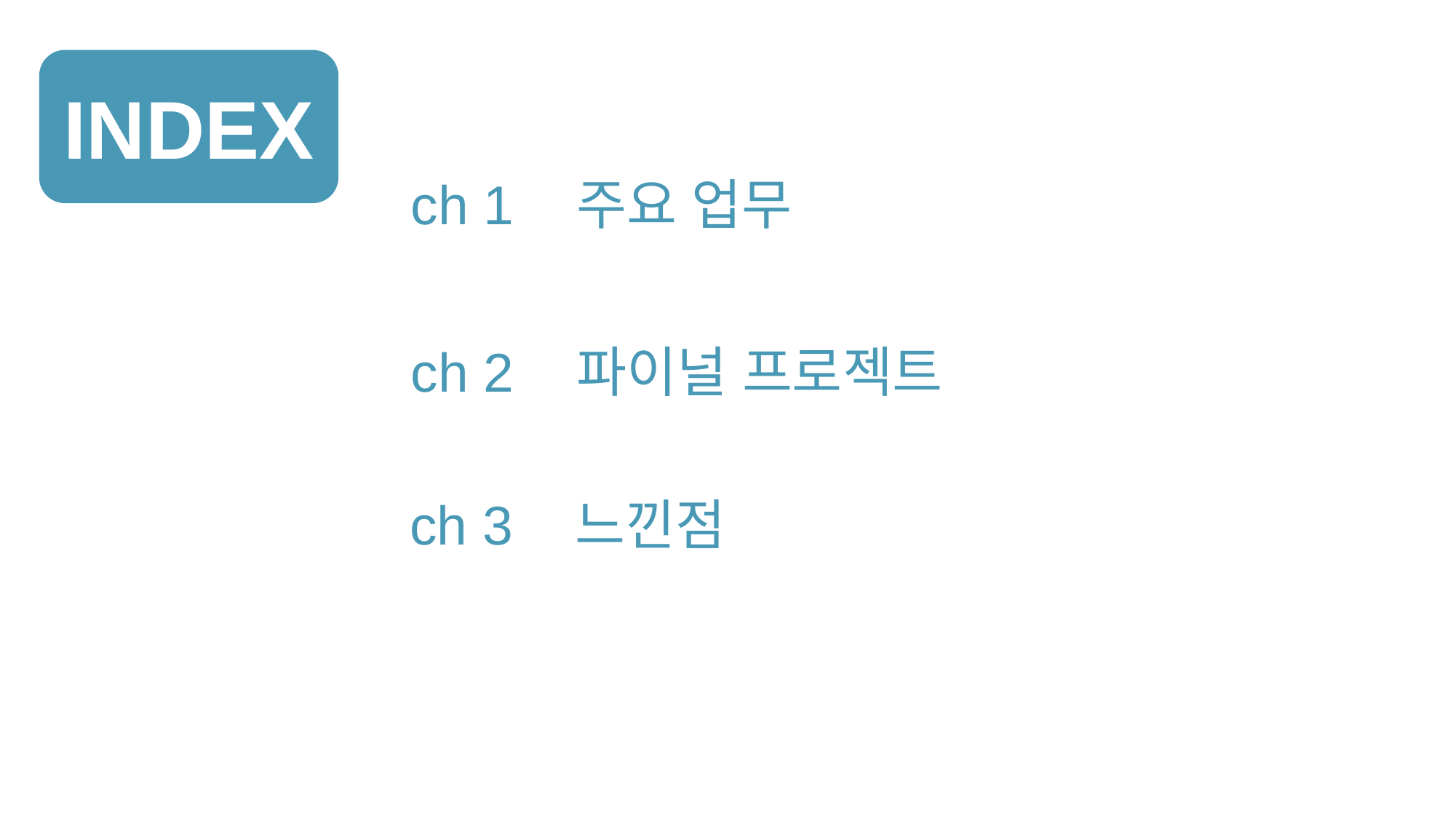

INDEX
ch 1
주요 업무
ch 2
파이널 프로젝트
ch 3
느낀점